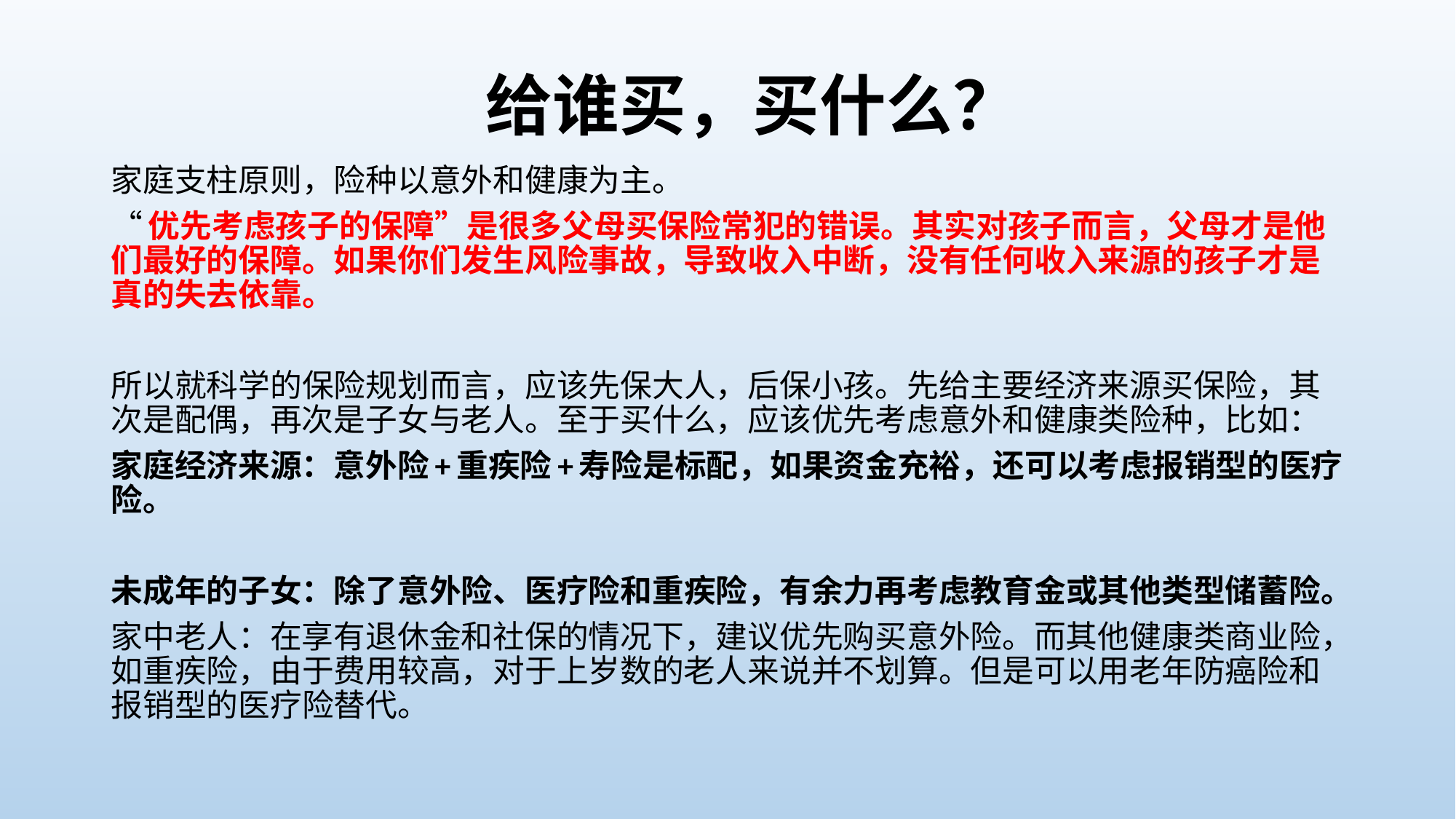

# 给谁买，买什么？
家庭支柱原则，险种以意外和健康为主。
“优先考虑孩子的保障”是很多父母买保险常犯的错误。其实对孩子而言，父母才是他们最好的保障。如果你们发生风险事故，导致收入中断，没有任何收入来源的孩子才是真的失去依靠。

所以就科学的保险规划而言，应该先保大人，后保小孩。先给主要经济来源买保险，其次是配偶，再次是子女与老人。至于买什么，应该优先考虑意外和健康类险种，比如：
家庭经济来源：意外险+重疾险+寿险是标配，如果资金充裕，还可以考虑报销型的医疗险。

未成年的子女：除了意外险、医疗险和重疾险，有余力再考虑教育金或其他类型储蓄险。
家中老人：在享有退休金和社保的情况下，建议优先购买意外险。而其他健康类商业险，如重疾险，由于费用较高，对于上岁数的老人来说并不划算。但是可以用老年防癌险和报销型的医疗险替代。